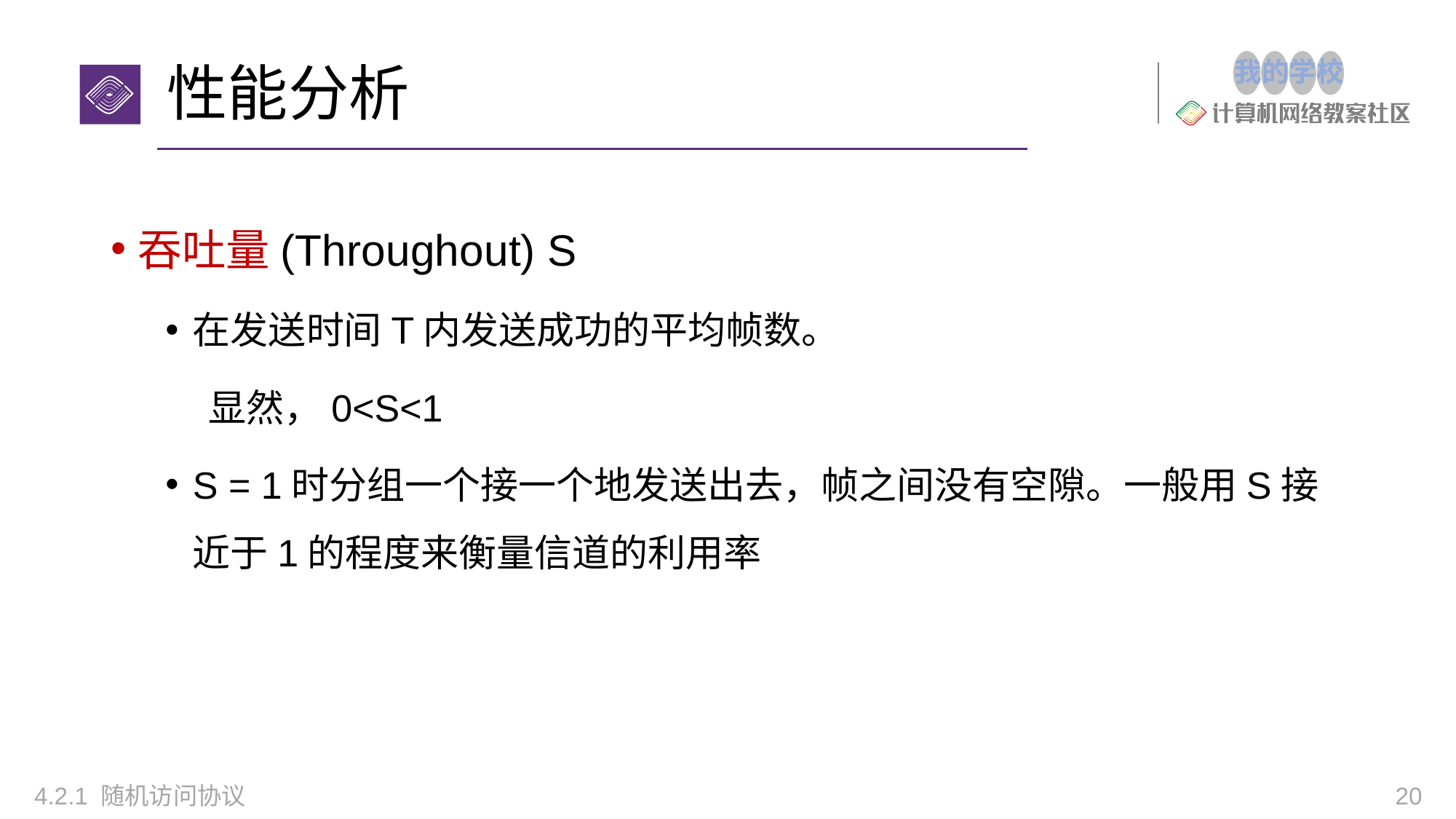

# 性能分析
吞吐量(Throughout) S
在发送时间T内发送成功的平均帧数。
    显然，0<S<1
S = 1时分组一个接一个地发送出去，帧之间没有空隙。一般用S接近于1的程度来衡量信道的利用率
4.2.1 随机访问协议
20